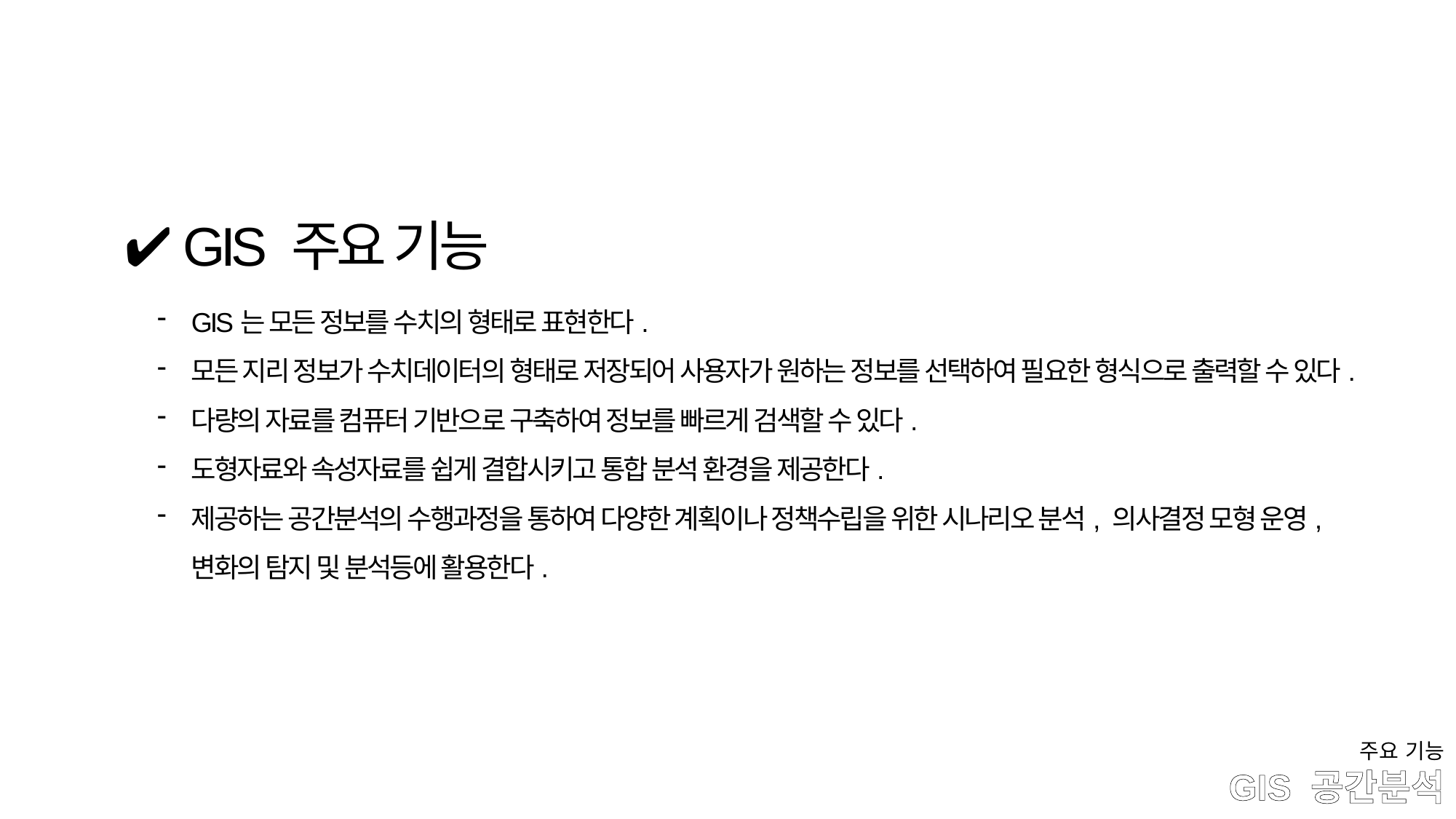

✔ GIS 주요 기능
GIS는 모든 정보를 수치의 형태로 표현한다.
모든 지리 정보가 수치데이터의 형태로 저장되어 사용자가 원하는 정보를 선택하여 필요한 형식으로 출력할 수 있다.
다량의 자료를 컴퓨터 기반으로 구축하여 정보를 빠르게 검색할 수 있다.
도형자료와 속성자료를 쉽게 결합시키고 통합 분석 환경을 제공한다.
제공하는 공간분석의 수행과정을 통하여 다양한 계획이나 정책수립을 위한 시나리오 분석, 의사결정 모형 운영,
변화의 탐지 및 분석등에 활용한다.
주요 기능
# GIS 공간분석